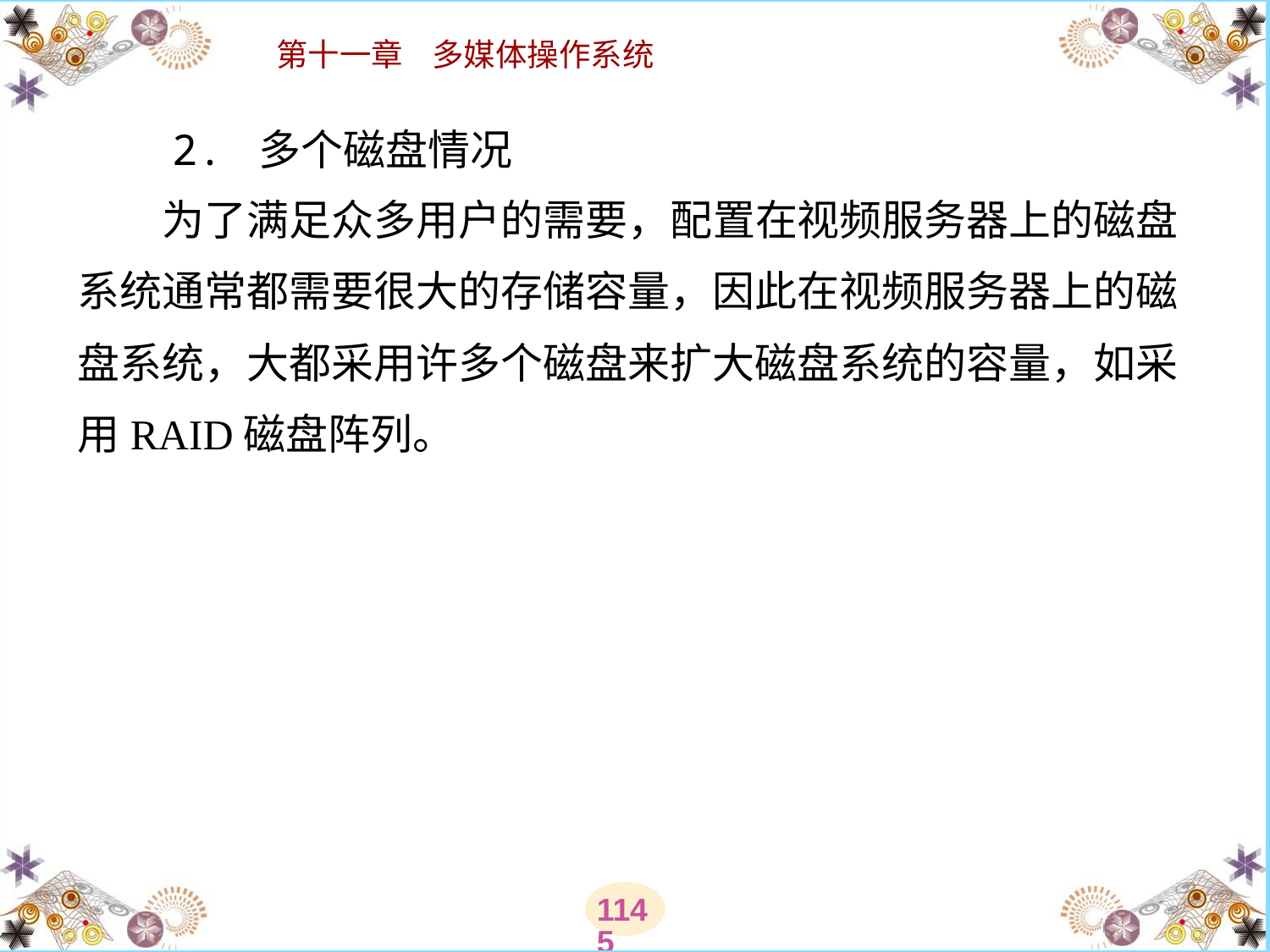

# 2. 多个磁盘情况 　　为了满足众多用户的需要，配置在视频服务器上的磁盘系统通常都需要很大的存储容量，因此在视频服务器上的磁盘系统，大都采用许多个磁盘来扩大磁盘系统的容量，如采用RAID磁盘阵列。